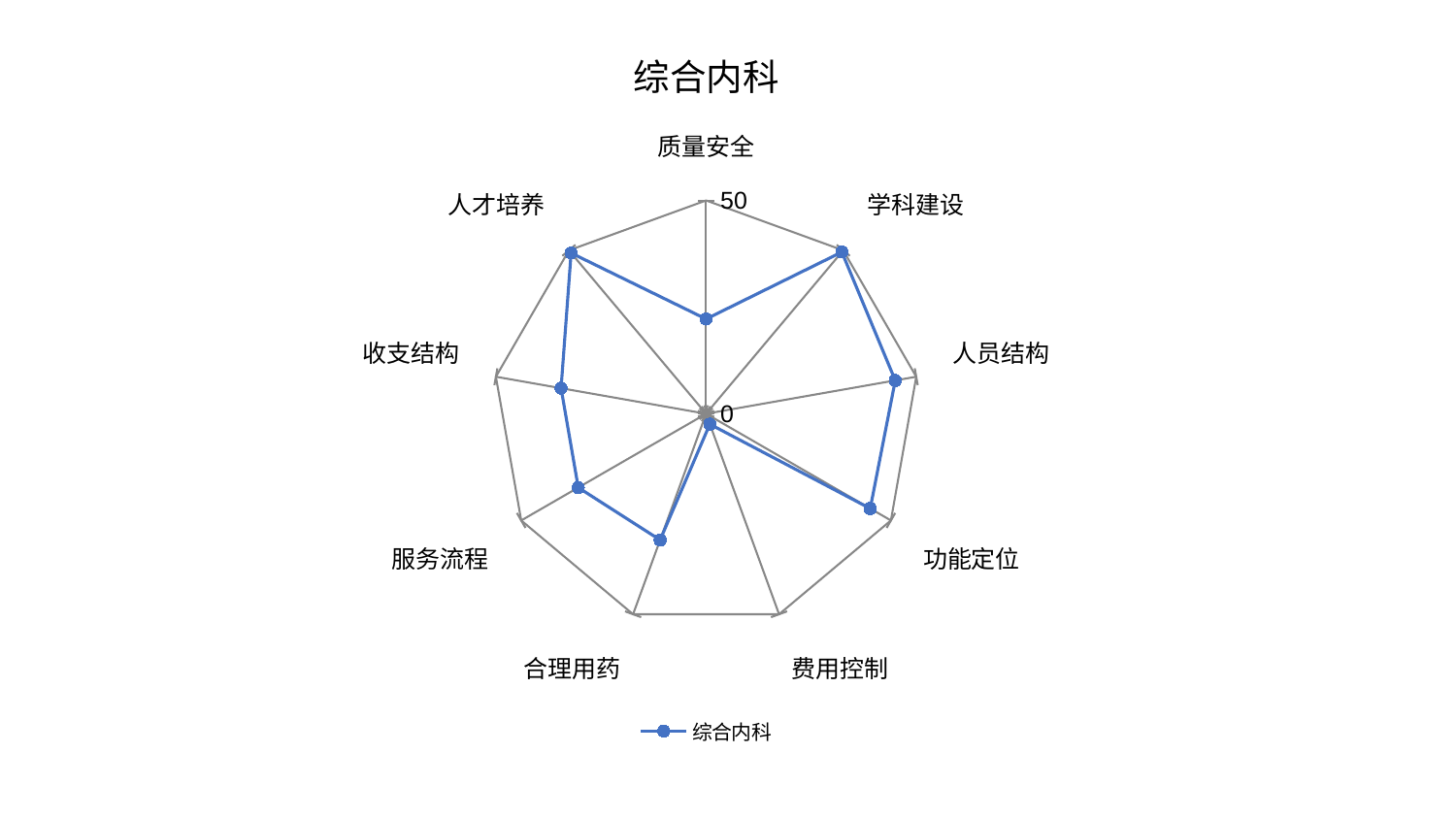

### Chart: 综合内科

| Category | 综合内科 |
|---|---|
| 质量安全 | 22.21282538779274 |
| 学科建设 | 49.48614661046037 |
| 人员结构 | 45.015387437838434 |
| 功能定位 | 44.41014100551919 |
| 费用控制 | 2.605511923253037 |
| 合理用药 | 31.479547696640022 |
| 服务流程 | 34.58266710532163 |
| 收支结构 | 34.493284723635774 |
| 人才培养 | 49.19306902495824 |
124